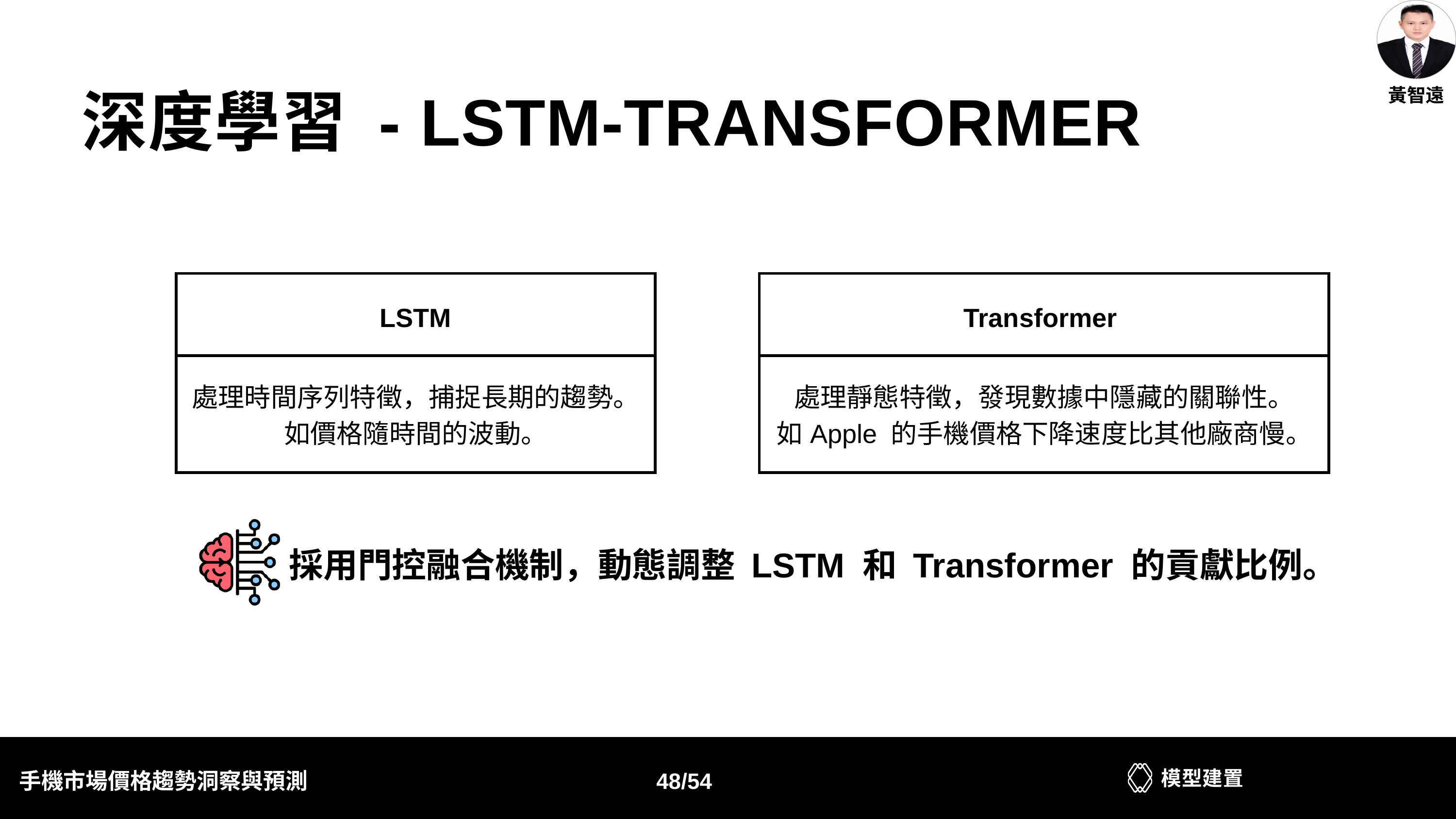

黃智遠
深度學習 - LSTM-TRANSFORMER
| LSTM |
| --- |
| 處理時間序列特徵，捕捉長期的趨勢。 如價格隨時間的波動。 |
| Transformer |
| --- |
| 處理靜態特徵，發現數據中隱藏的關聯性。 如Apple 的手機價格下降速度比其他廠商慢。 |

採用門控融合機制，動態調整 LSTM 和 Transformer 的貢獻比例。

模型建置